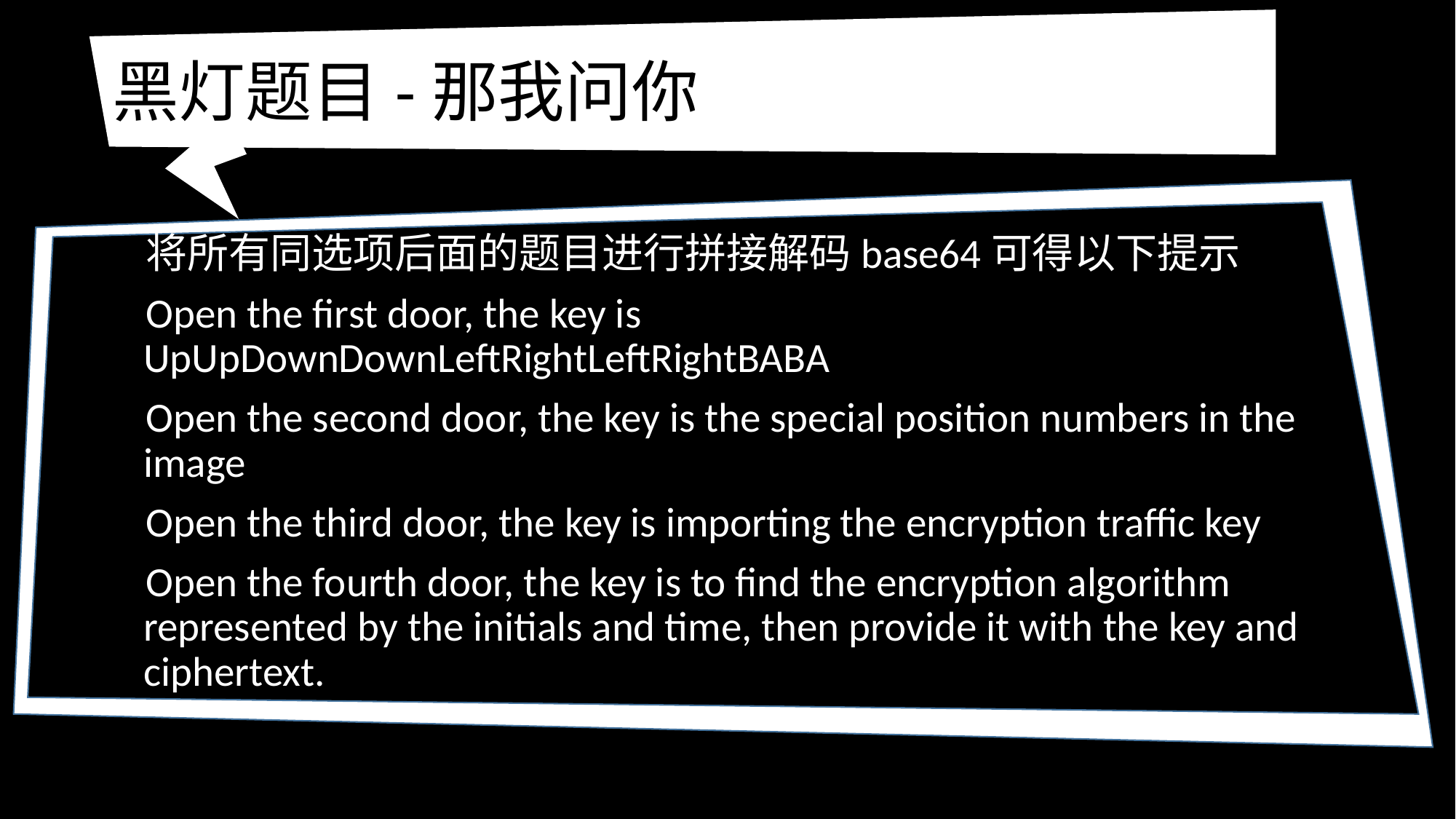

# 黑灯题目-那我问你
将所有同选项后面的题目进行拼接解码base64可得以下提示
Open the first door, the key is UpUpDownDownLeftRightLeftRightBABA
Open the second door, the key is the special position numbers in the image
Open the third door, the key is importing the encryption traffic key
Open the fourth door, the key is to find the encryption algorithm represented by the initials and time, then provide it with the key and ciphertext.